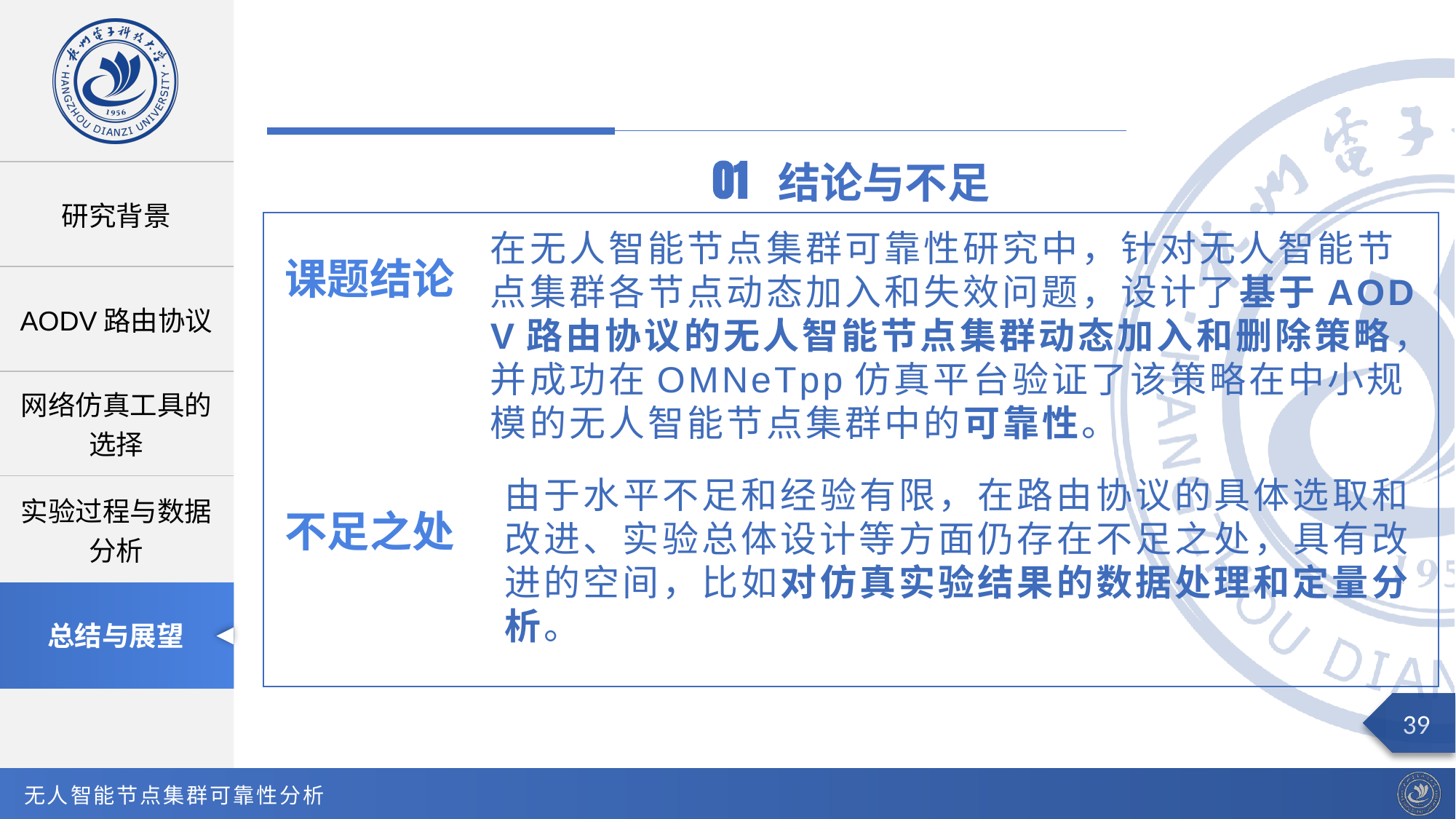

01  结论与不足

在无人智能节点集群可靠性研究中，针对无人智能节点集群各节点动态加入和失效问题，设计了基于AOD V路由协议的无人智能节点集群动态加入和删除策略，并成功在OMNeTpp仿真平台验证了该策略在中小规模的无人智能节点集群中的可靠性。
课题结论
由于水平不足和经验有限，在路由协议的具体选取和改进、实验总体设计等方面仍存在不足之处，具有改进的空间，比如对仿真实验结果的数据处理和定量分析。
不足之处